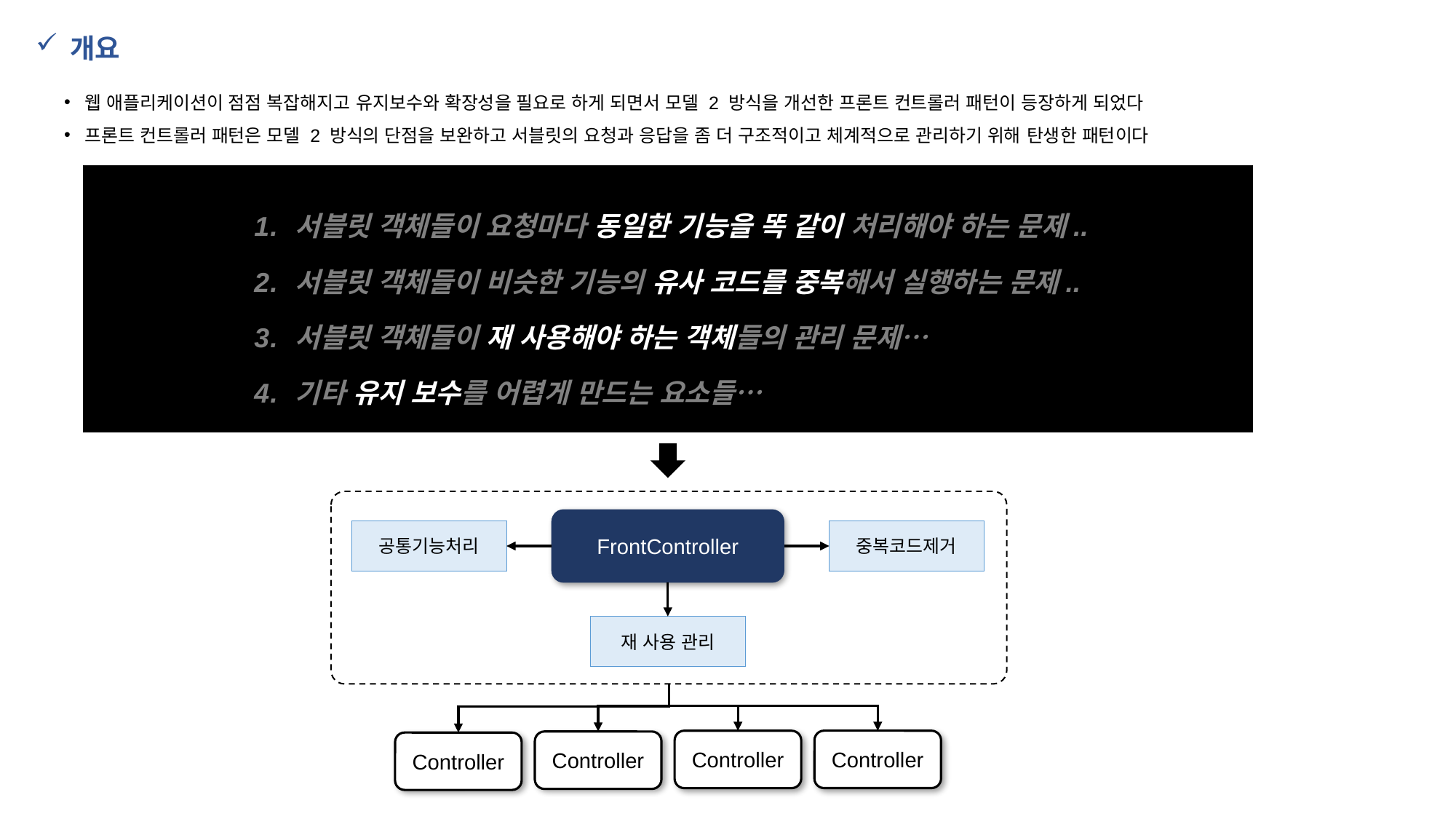

개요
웹 애플리케이션이 점점 복잡해지고 유지보수와 확장성을 필요로 하게 되면서 모델 2 방식을 개선한 프론트 컨트롤러 패턴이 등장하게 되었다
프론트 컨트롤러 패턴은 모델 2 방식의 단점을 보완하고 서블릿의 요청과 응답을 좀 더 구조적이고 체계적으로 관리하기 위해 탄생한 패턴이다

서블릿 객체들이 요청마다 동일한 기능을 똑 같이 처리해야 하는 문제..
서블릿 객체들이 비슷한 기능의 유사 코드를 중복해서 실행하는 문제..
서블릿 객체들이 재 사용해야 하는 객체들의 관리 문제…
기타 유지 보수를 어렵게 만드는 요소들…

FrontController
공통기능처리
중복코드제거
재 사용 관리
Controller
Controller
Controller
Controller